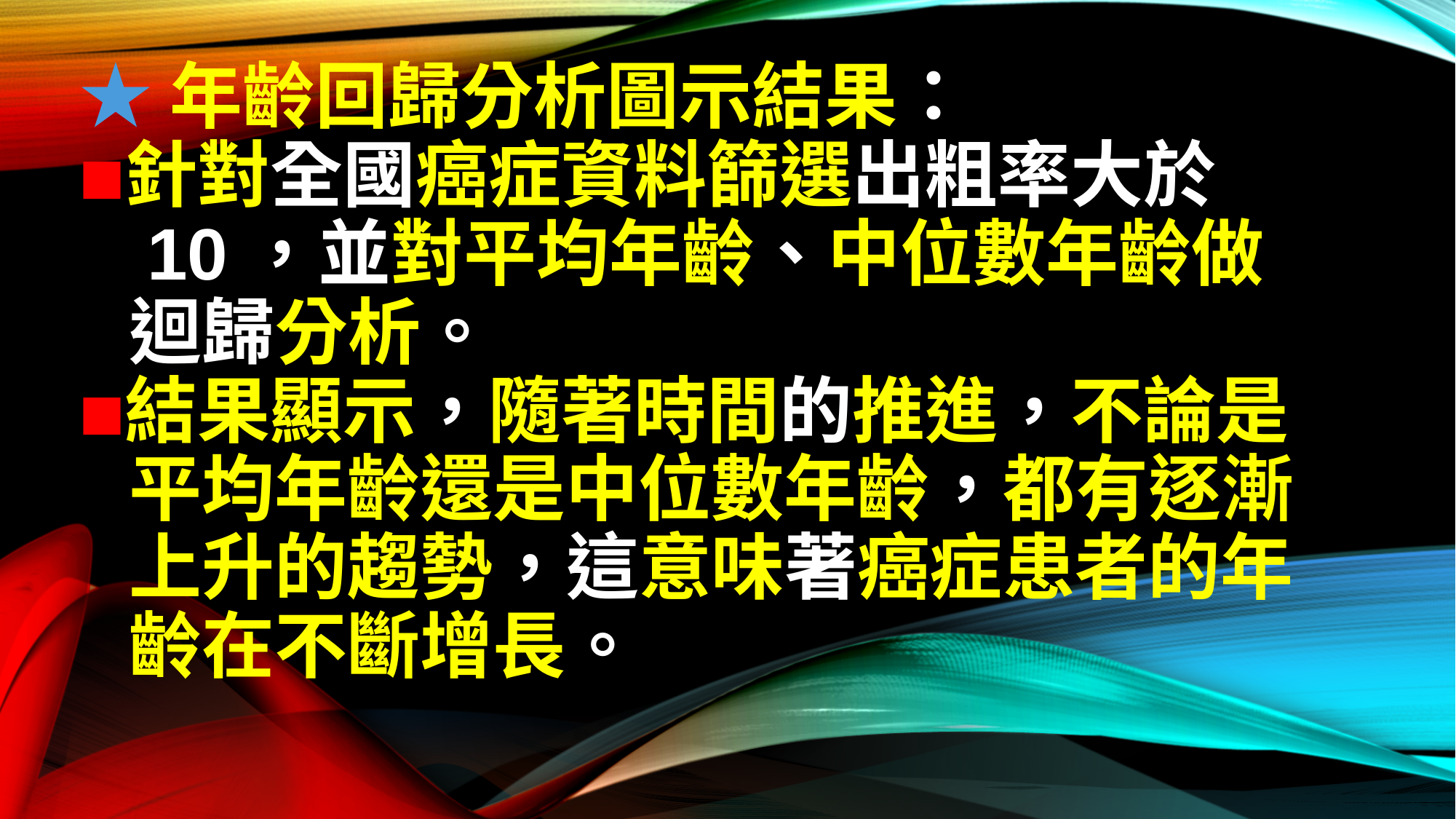

# ★年齡回歸分析圖示結果： ◼︎針對全國癌症資料篩選出粗率大於 10，並對平均年齡、中位數年齡做 迴歸分析。 ◼︎結果顯示，隨著時間的推進，不論是 平均年齡還是中位數年齡，都有逐漸 上升的趨勢，這意味著癌症患者的年 齡在不斷增長。